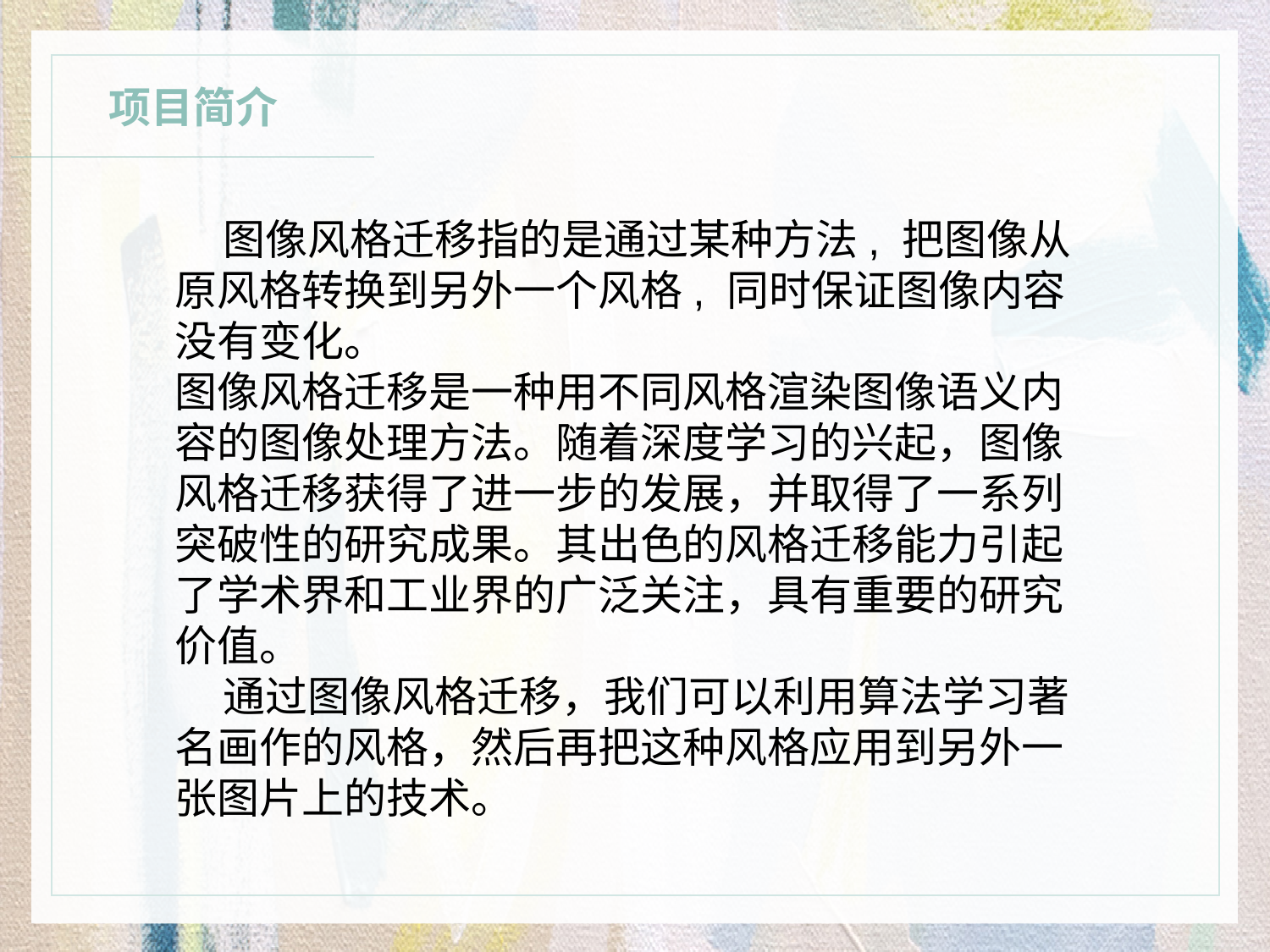

项目简介
    图像风格迁移指的是通过某种方法, 把图像从原风格转换到另外一个风格, 同时保证图像内容没有变化。
图像风格迁移是一种用不同风格渲染图像语义内容的图像处理方法。随着深度学习的兴起，图像风格迁移获得了进一步的发展，并取得了一系列突破性的研究成果。其出色的风格迁移能力引起了学术界和工业界的广泛关注，具有重要的研究价值。
    通过图像风格迁移，我们可以利用算法学习著名画作的风格，然后再把这种风格应用到另外一张图片上的技术。